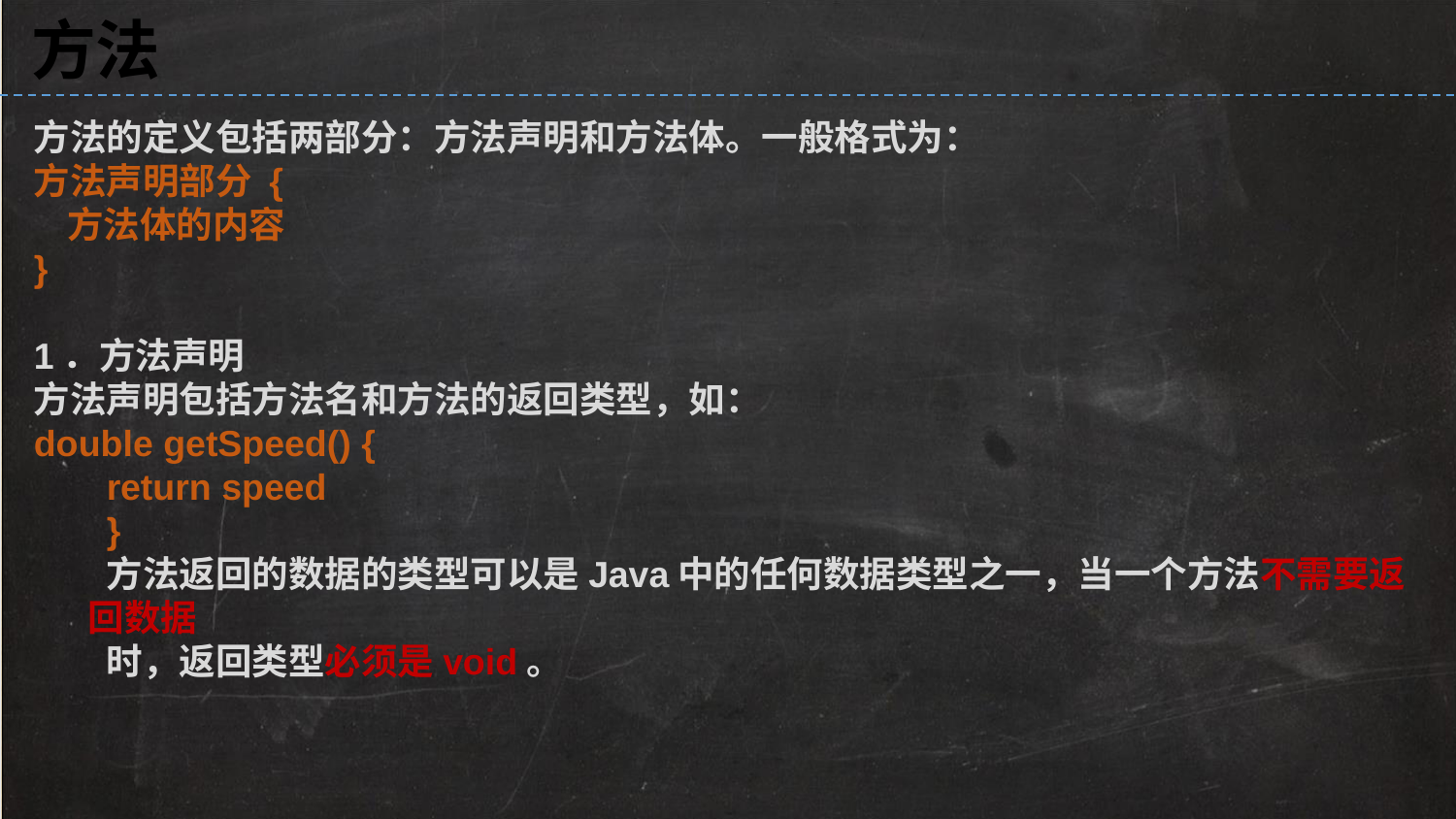

方法
方法的定义包括两部分：方法声明和方法体。一般格式为：
方法声明部分 {
   方法体的内容
}

1．方法声明
方法声明包括方法名和方法的返回类型，如：
double getSpeed() {
return speed
}
方法返回的数据的类型可以是Java中的任何数据类型之一，当一个方法不需要返回数据
时，返回类型必须是void。